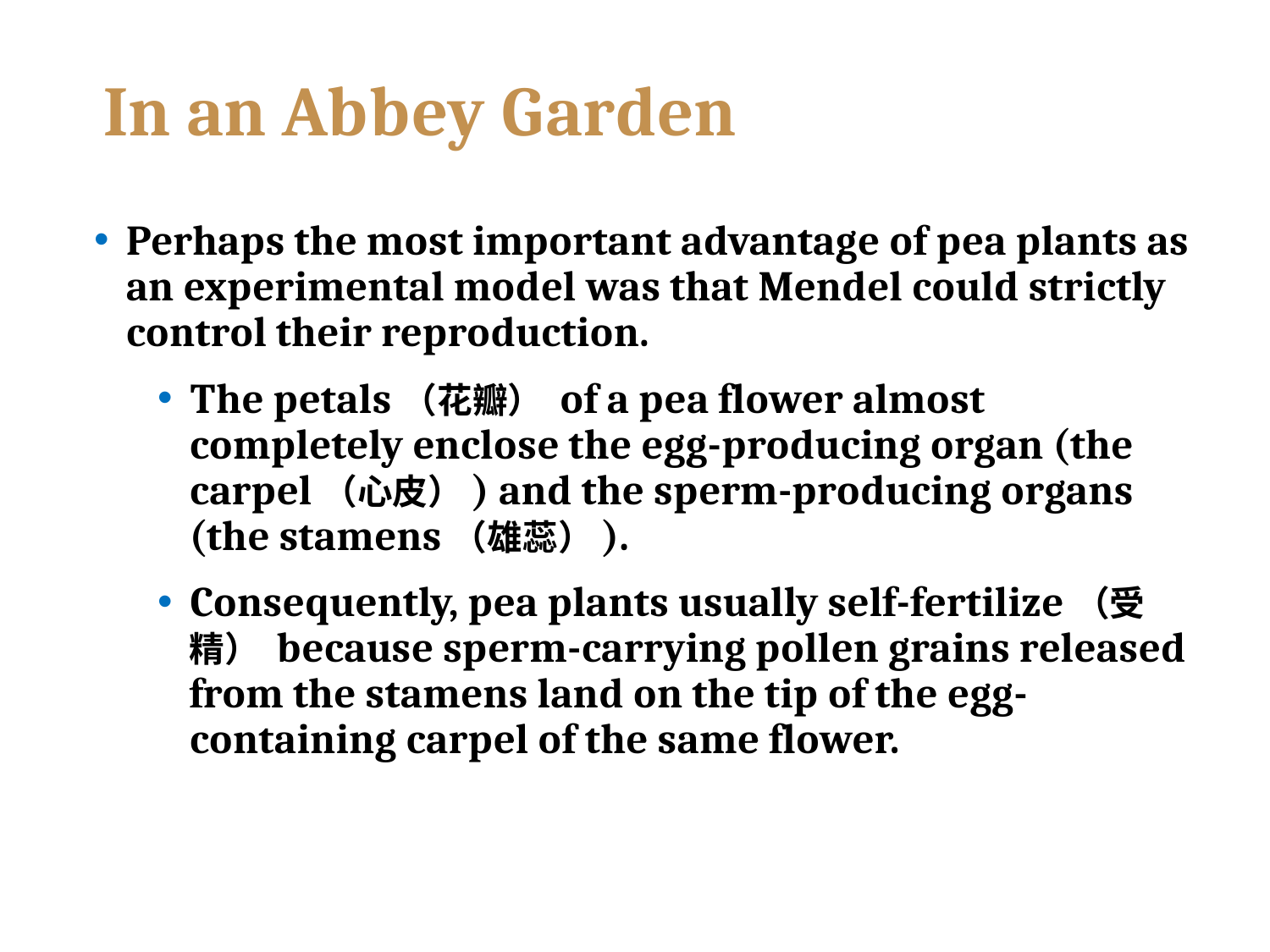

# In an Abbey Garden
Perhaps the most important advantage of pea plants as an experimental model was that Mendel could strictly control their reproduction.
The petals（花瓣） of a pea flower almost completely enclose the egg-producing organ (the carpel（心皮）) and the sperm-producing organs (the stamens（雄蕊）).
Consequently, pea plants usually self-fertilize（受精） because sperm-carrying pollen grains released from the stamens land on the tip of the egg-containing carpel of the same flower.